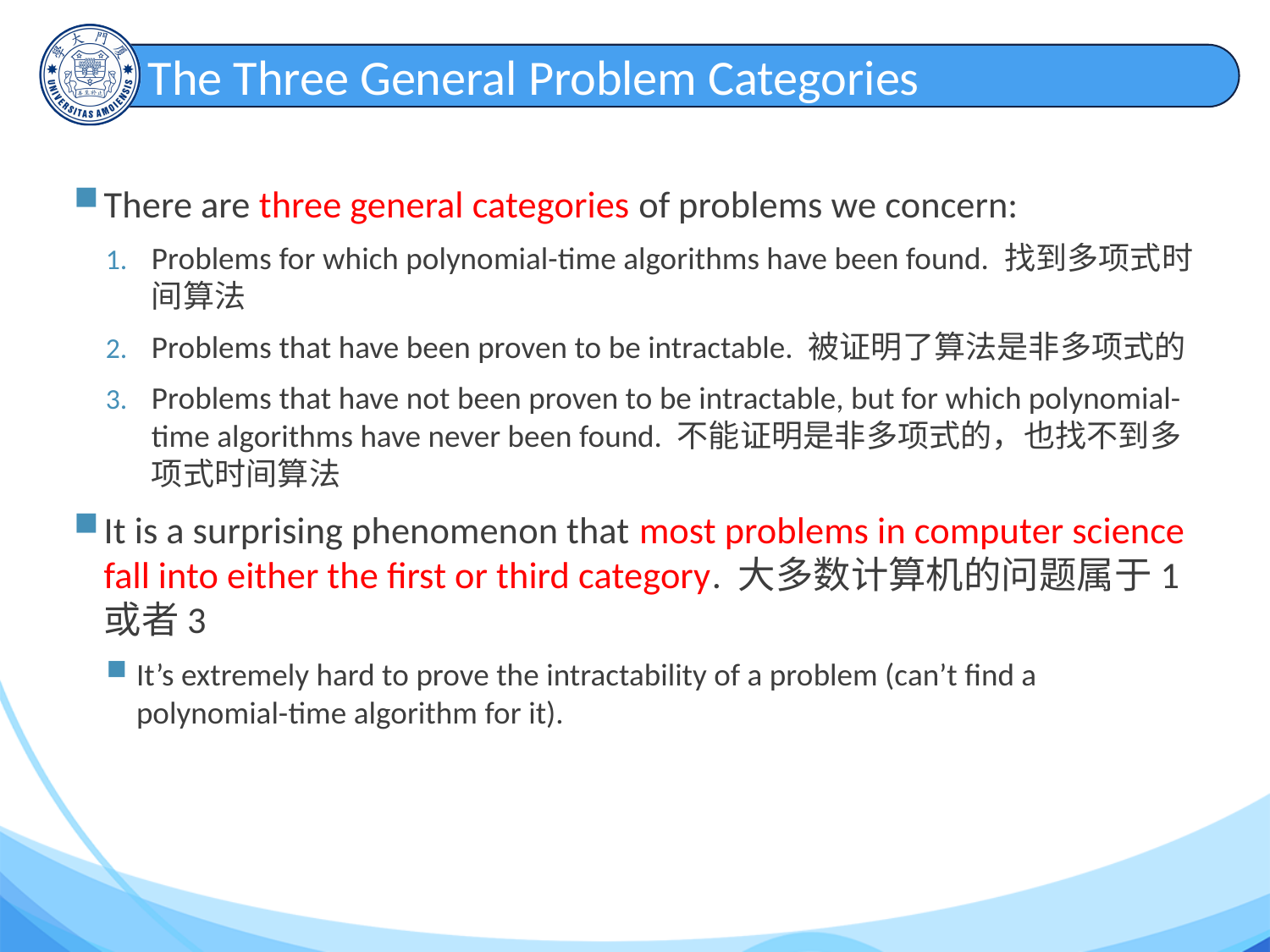

# The Three General Problem Categories
There are three general categories of problems we concern:
Problems for which polynomial-time algorithms have been found. 找到多项式时间算法
Problems that have been proven to be intractable. 被证明了算法是非多项式的
Problems that have not been proven to be intractable, but for which polynomial-time algorithms have never been found. 不能证明是非多项式的，也找不到多项式时间算法
It is a surprising phenomenon that most problems in computer science fall into either the first or third category. 大多数计算机的问题属于1或者3
It’s extremely hard to prove the intractability of a problem (can’t find a polynomial-time algorithm for it).
12